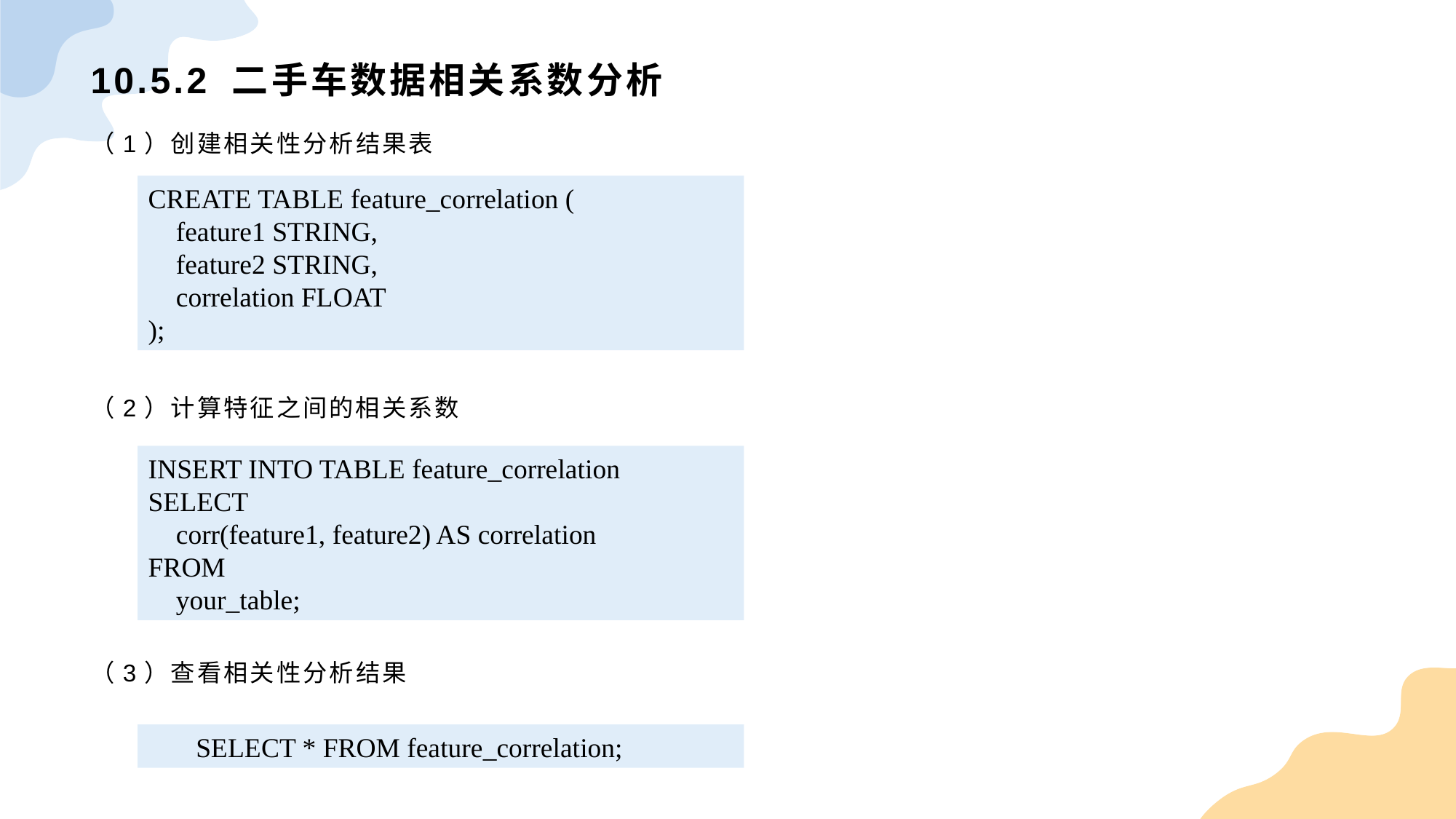

# 10.5.2 二手车数据相关系数分析
（1）创建相关性分析结果表

（2）计算特征之间的相关系数

（3）查看相关性分析结果
CREATE TABLE feature_correlation (    feature1 STRING,    feature2 STRING,    correlation FLOAT);
INSERT INTO TABLE feature_correlationSELECT    corr(feature1, feature2) AS correlationFROM    your_table;
SELECT * FROM feature_correlation;